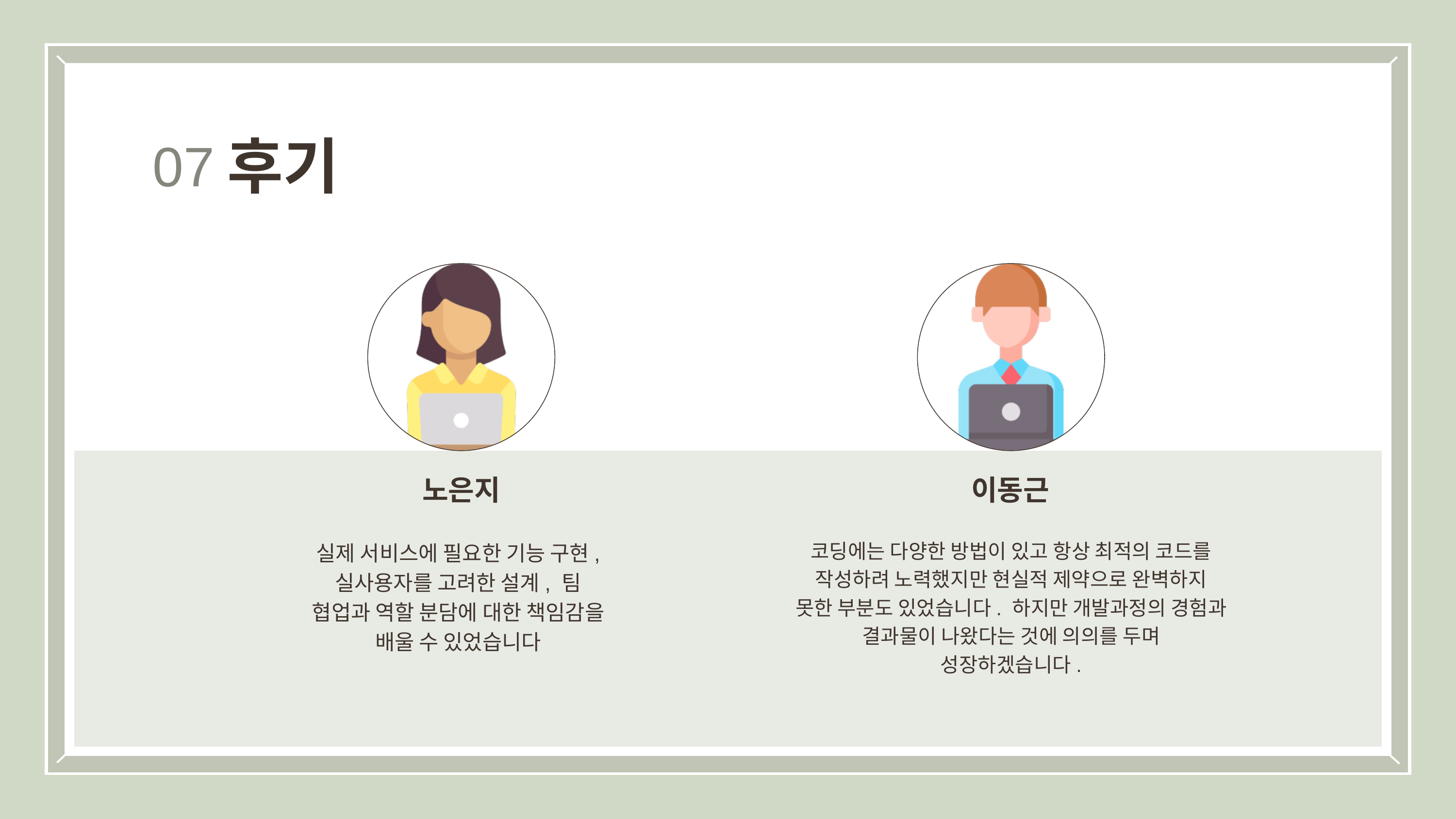

후기
07

노은지
이동근
코딩에는 다양한 방법이 있고 항상 최적의 코드를 작성하려 노력했지만 현실적 제약으로 완벽하지 못한 부분도 있었습니다. 하지만 개발과정의 경험과 결과물이 나왔다는 것에 의의를 두며 성장하겠습니다.
실제 서비스에 필요한 기능 구현, 실사용자를 고려한 설계, 팀 협업과 역할 분담에 대한 책임감을 배울 수 있었습니다